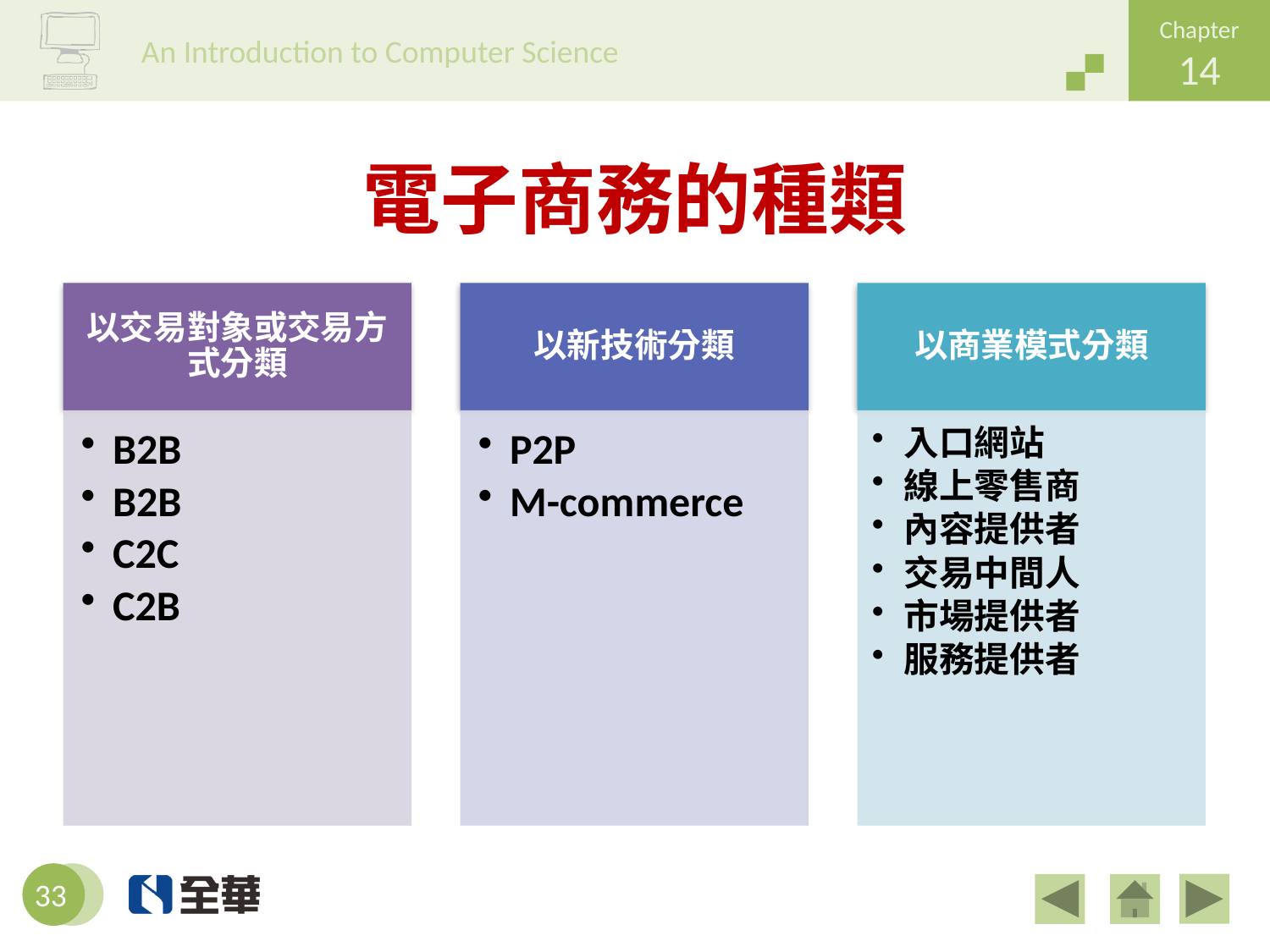

# 電子商務的種類
以交易對象或交易方式分類
B2B
B2B
C2C
C2B
以新技術分類
P2P
M-commerce
以商業模式分類
入口網站
線上零售商
內容提供者
交易中間人
市場提供者
服務提供者